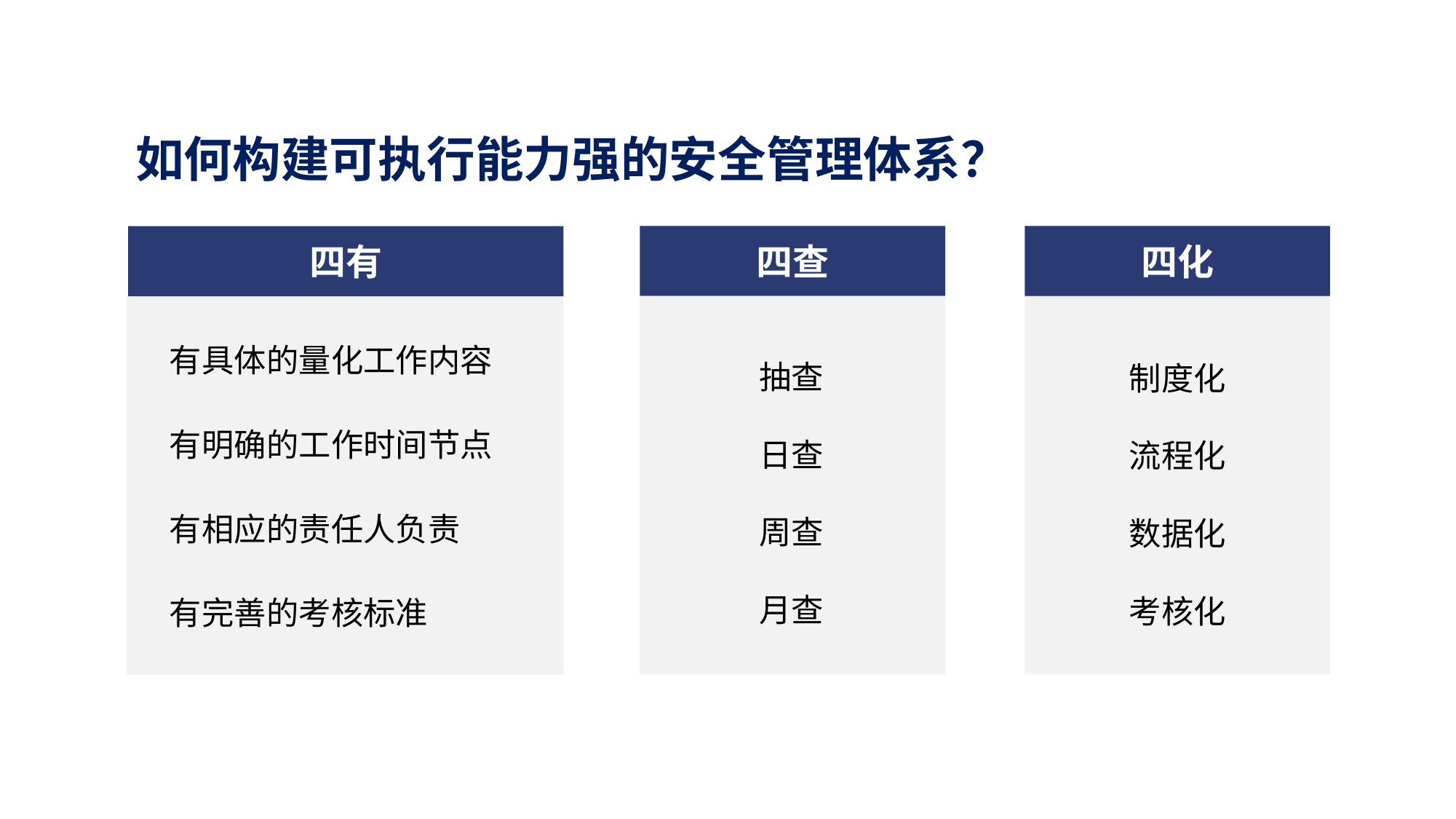

如何构建可执行能力强的安全管理体系？
四查
四化
四有
有具体的量化工作内容
有明确的工作时间节点
有相应的责任人负责
有完善的考核标准

抽查
日查
周查
月查
制度化
流程化
数据化
考核化